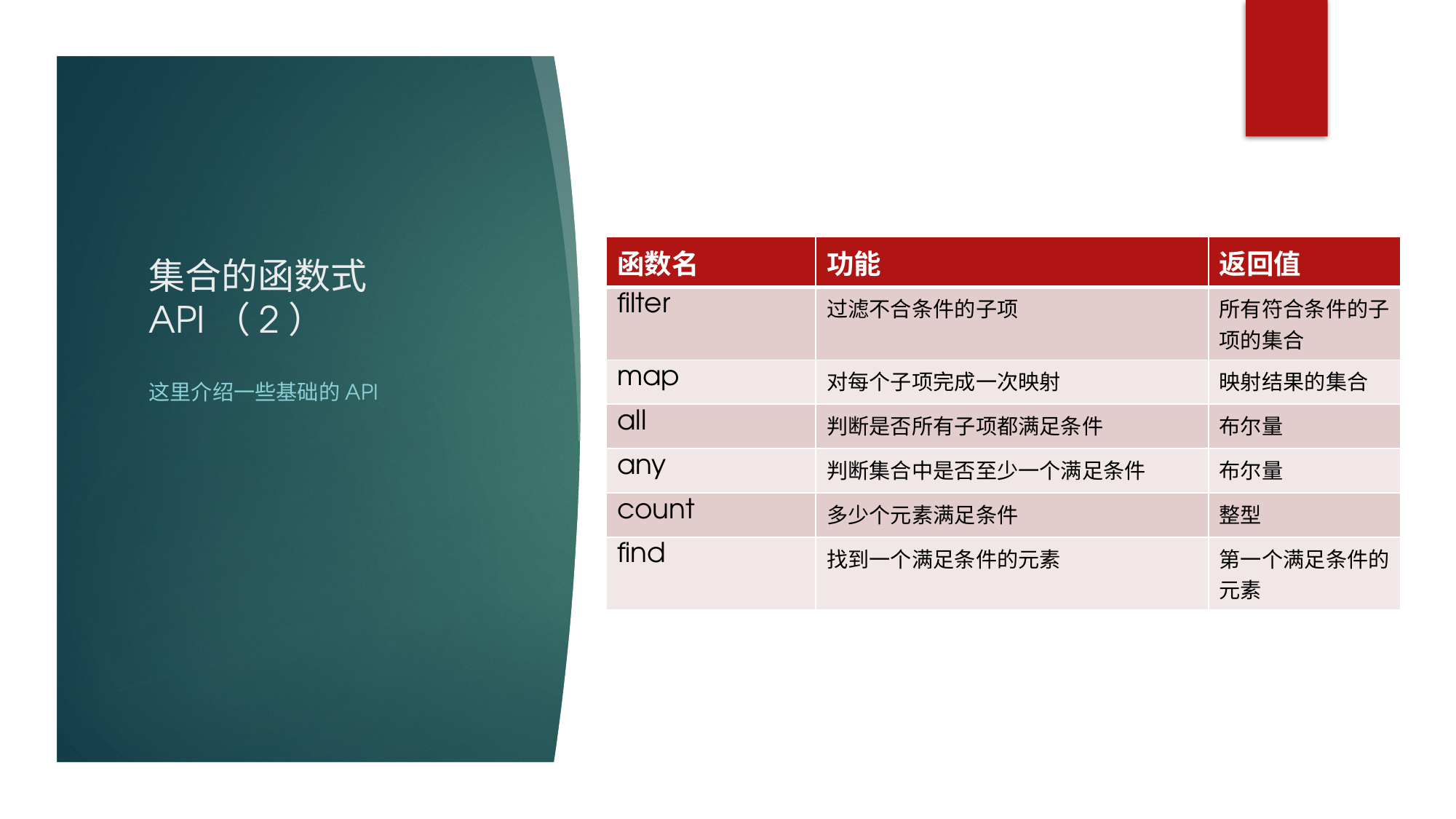

# 集合的函数式API（2）
| 函数名 | 功能 | 返回值 |
| --- | --- | --- |
| filter | 过滤不合条件的子项 | 所有符合条件的子项的集合 |
| map | 对每个子项完成一次映射 | 映射结果的集合 |
| all | 判断是否所有子项都满足条件 | 布尔量 |
| any | 判断集合中是否至少一个满足条件 | 布尔量 |
| count | 多少个元素满足条件 | 整型 |
| find | 找到一个满足条件的元素 | 第一个满足条件的元素 |
这里介绍一些基础的API